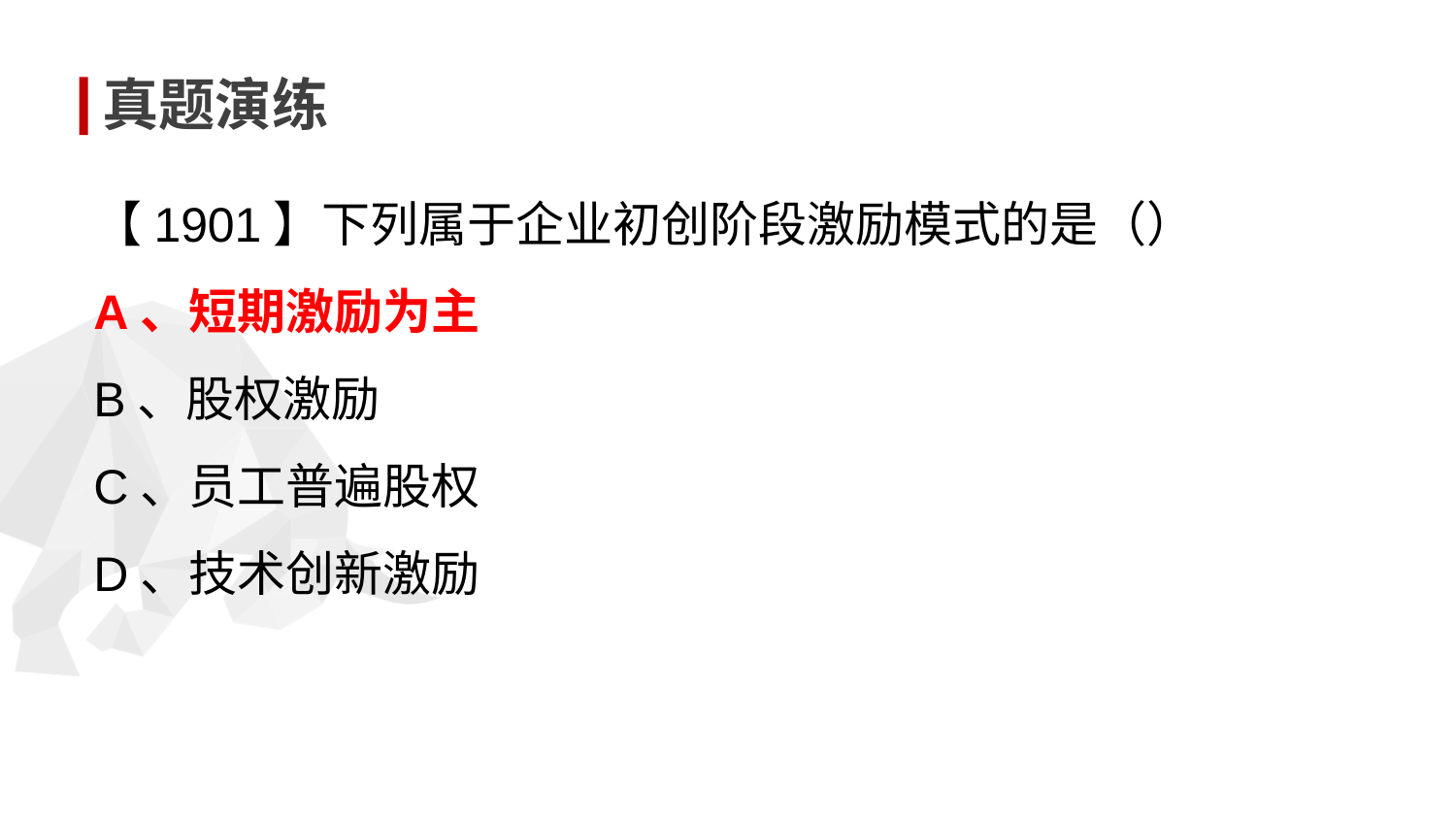

真题演练
【1901】下列属于企业初创阶段激励模式的是（）
A、短期激励为主
B、股权激励
C、员工普遍股权
D、技术创新激励